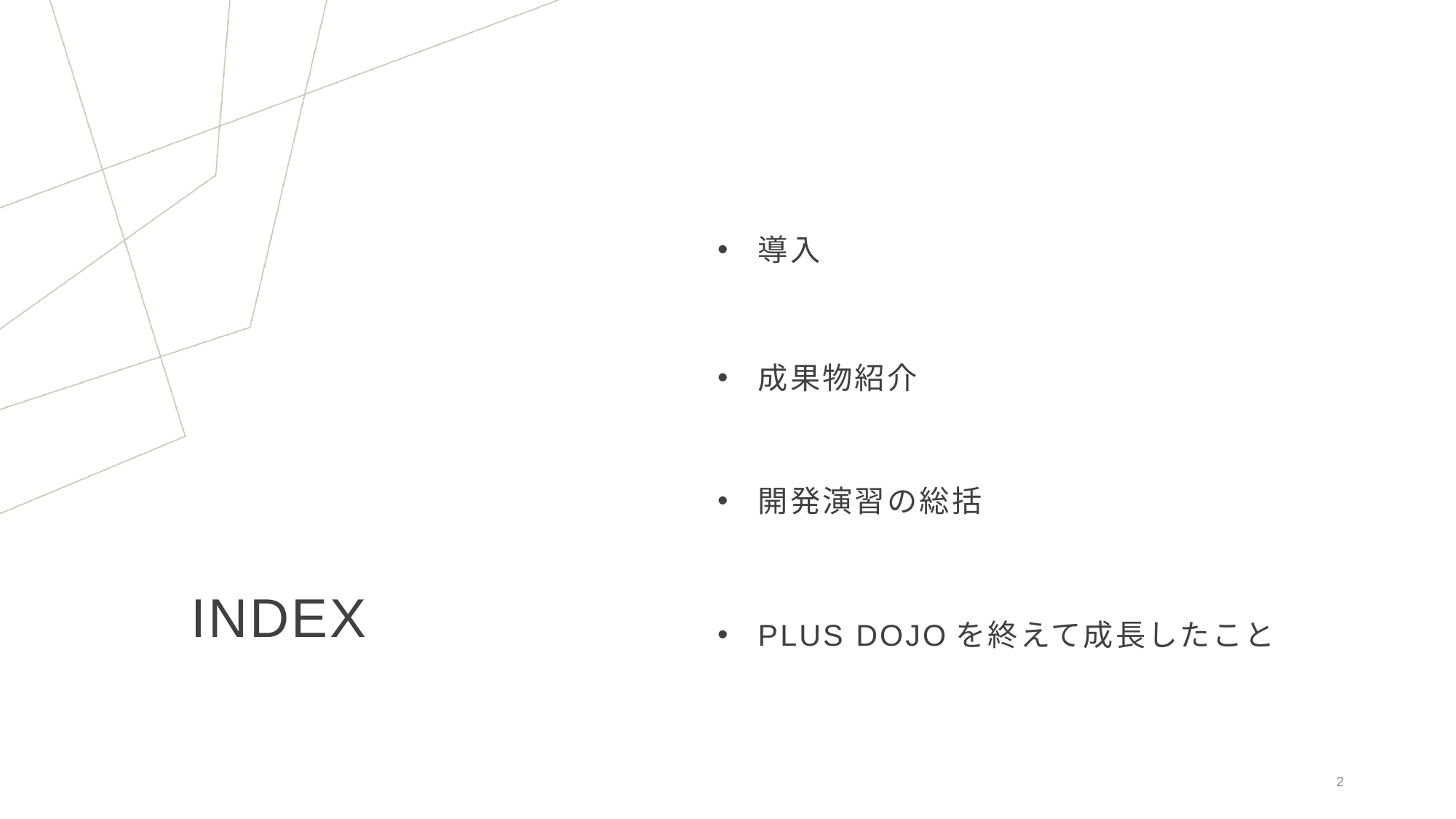

導入
成果物紹介
開発演習の総括
# INDEX
PLUS DOJOを終えて成長したこと
2